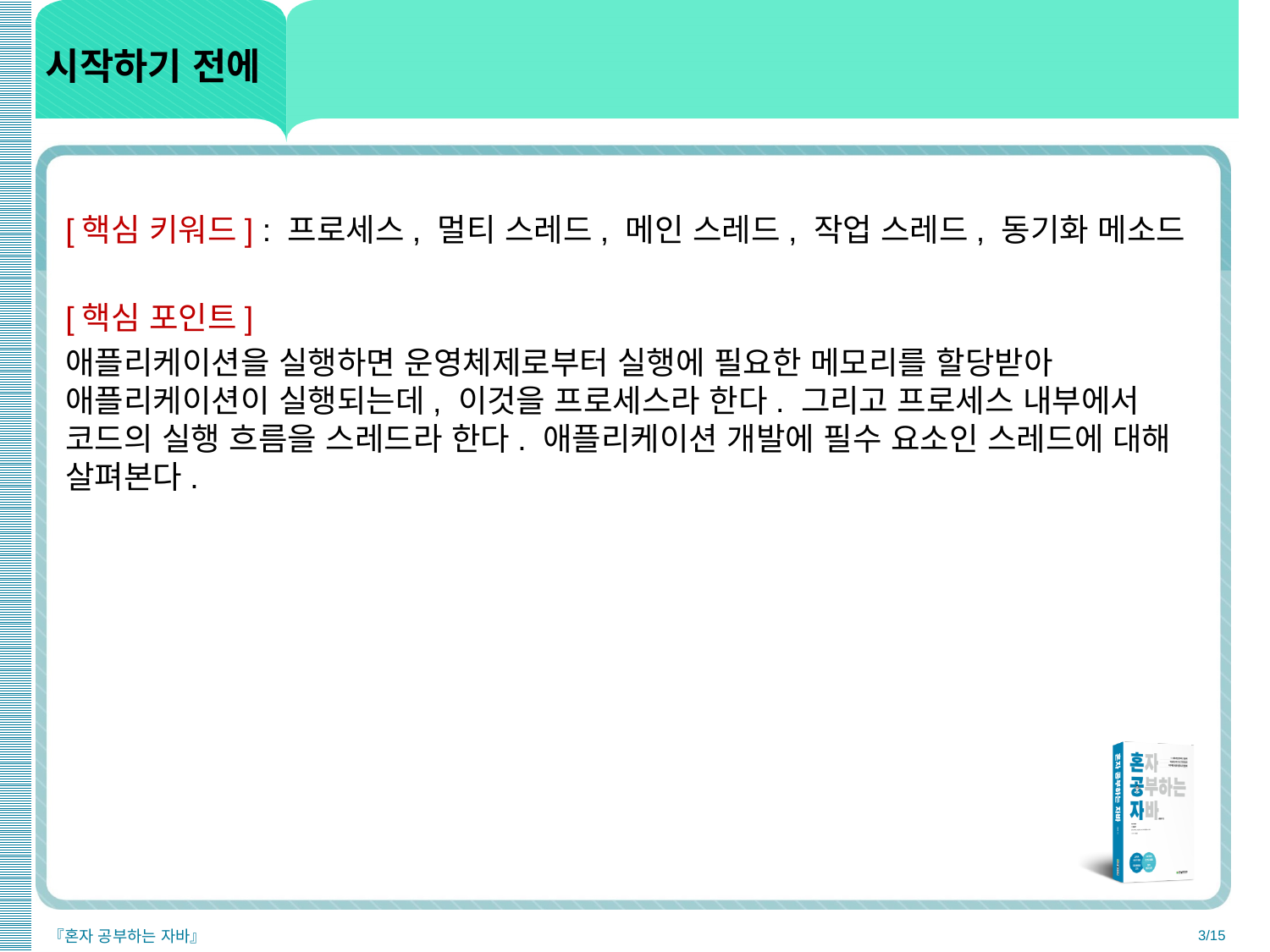

# 시작하기 전에

[핵심 키워드] : 프로세스, 멀티 스레드, 메인 스레드, 작업 스레드, 동기화 메소드

[핵심 포인트]
애플리케이션을 실행하면 운영체제로부터 실행에 필요한 메모리를 할당받아 애플리케이션이 실행되는데, 이것을 프로세스라 한다. 그리고 프로세스 내부에서 코드의 실행 흐름을 스레드라 한다. 애플리케이션 개발에 필수 요소인 스레드에 대해 살펴본다.